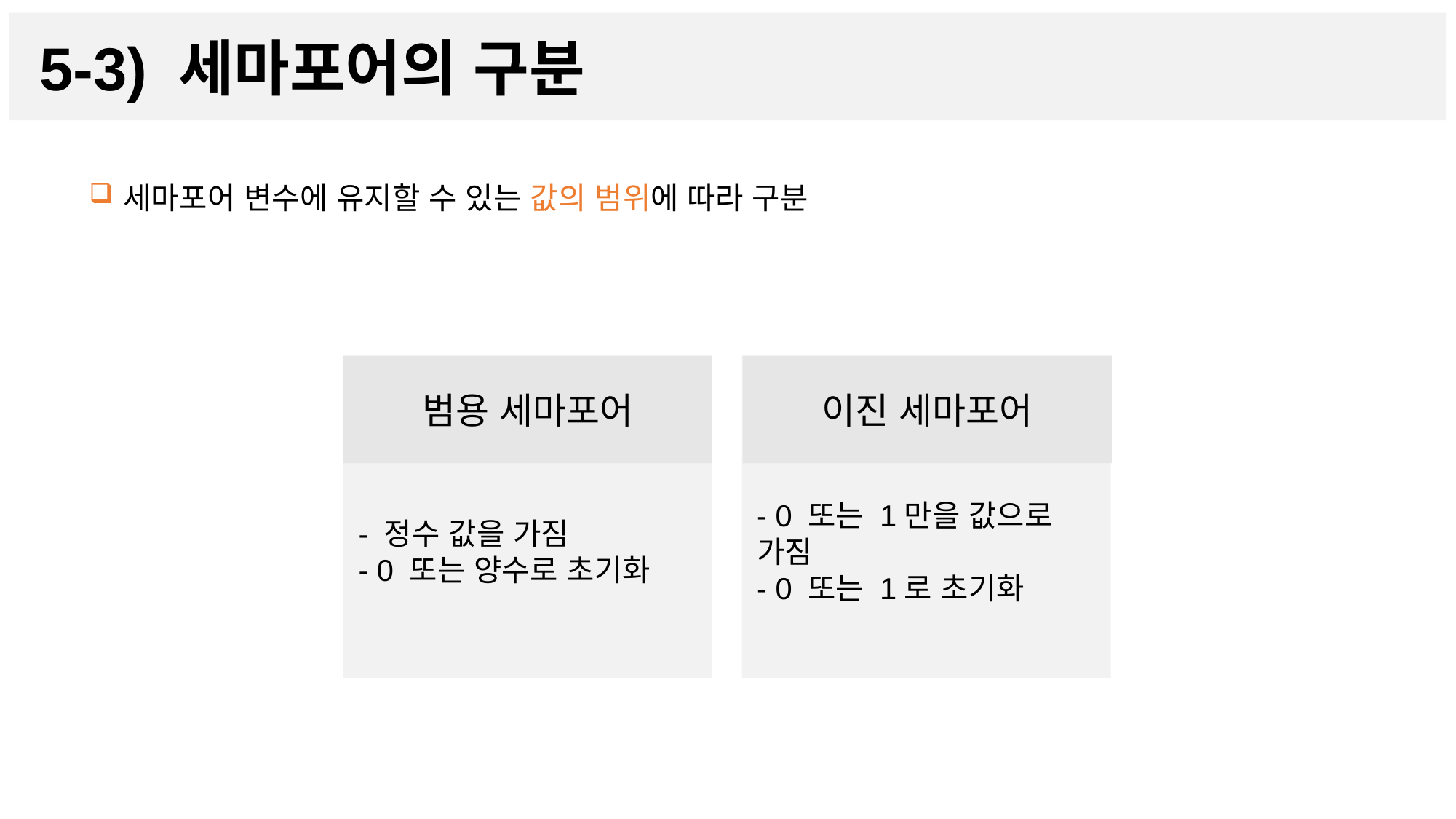

5-3) 세마포어의 구분
세마포어 변수에 유지할 수 있는 값의 범위에 따라 구분
- 정수 값을 가짐
- 0 또는 양수로 초기화
범용 세마포어
- 0 또는 1만을 값으로 가짐
- 0 또는 1로 초기화
이진 세마포어